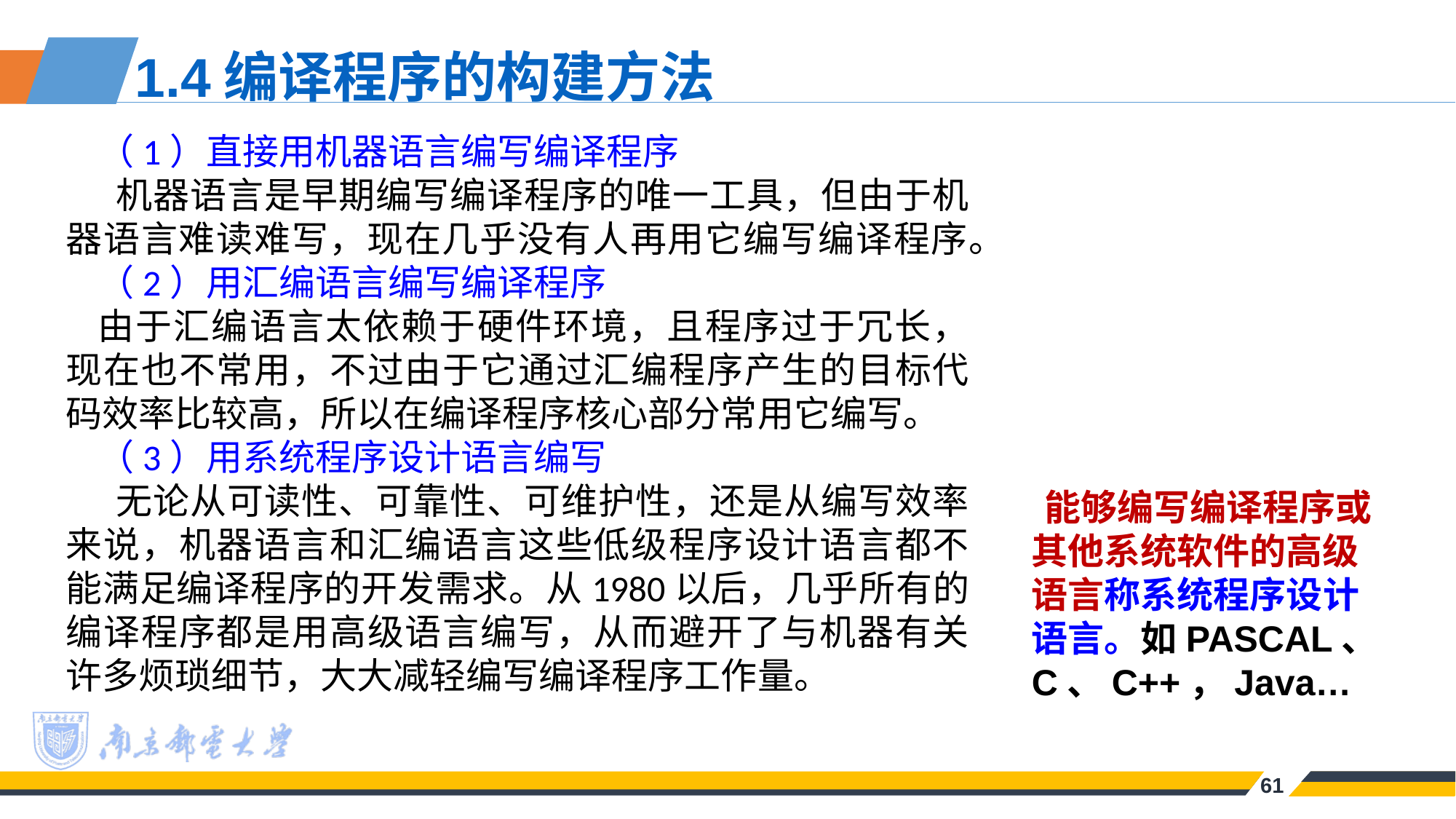

1.4编译程序的构建方法

（1）直接用机器语言编写编译程序
 机器语言是早期编写编译程序的唯一工具，但由于机器语言难读难写，现在几乎没有人再用它编写编译程序。
（2）用汇编语言编写编译程序
由于汇编语言太依赖于硬件环境，且程序过于冗长，现在也不常用，不过由于它通过汇编程序产生的目标代码效率比较高，所以在编译程序核心部分常用它编写。
（3）用系统程序设计语言编写
 无论从可读性、可靠性、可维护性，还是从编写效率来说，机器语言和汇编语言这些低级程序设计语言都不能满足编译程序的开发需求。从1980以后，几乎所有的编译程序都是用高级语言编写，从而避开了与机器有关许多烦琐细节，大大减轻编写编译程序工作量。
 能够编写编译程序或其他系统软件的高级语言称系统程序设计语言。如PASCAL、C、C++，Java…
61